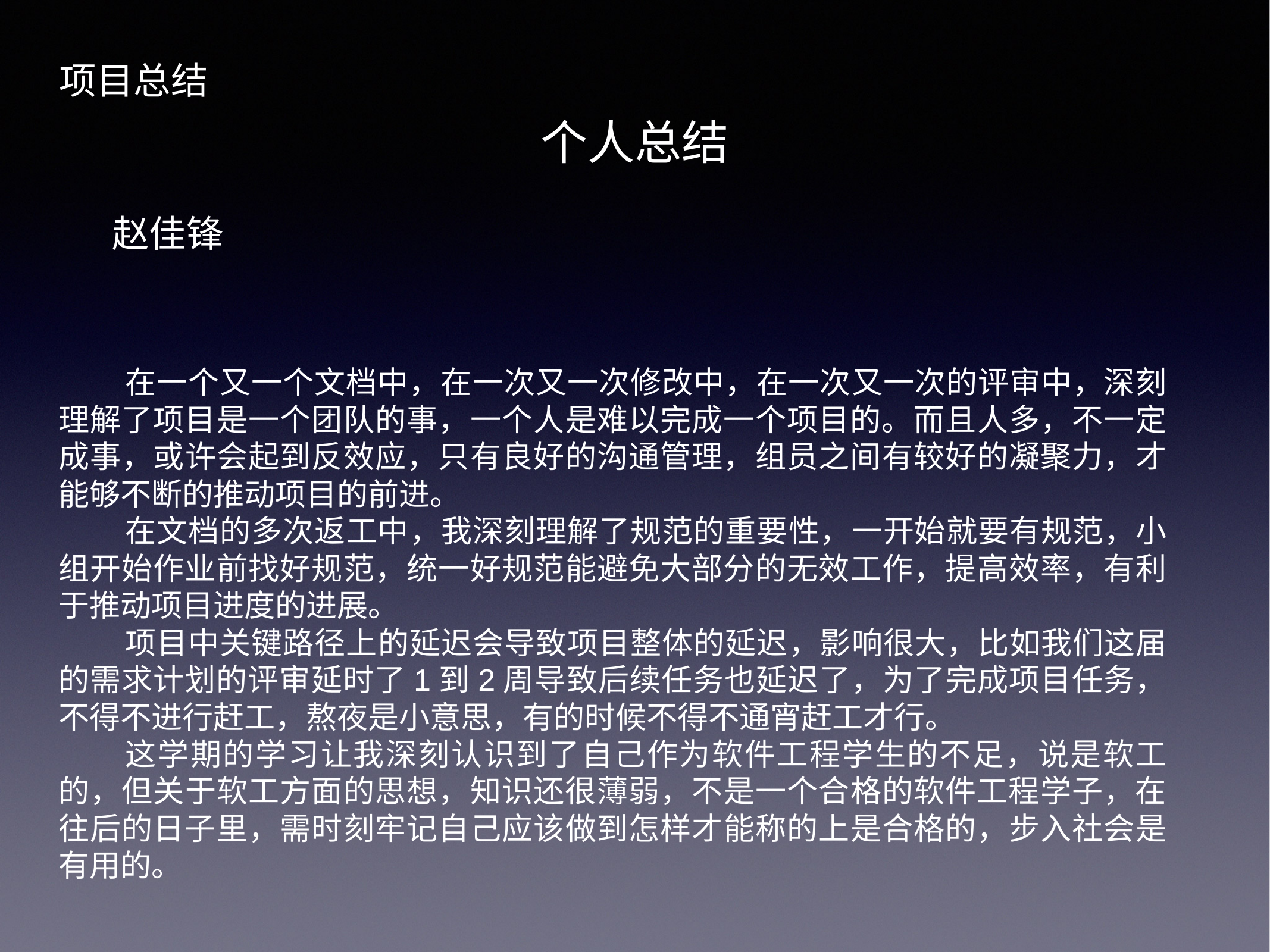

项目总结
个人总结
赵佳锋
在一个又一个文档中，在一次又一次修改中，在一次又一次的评审中，深刻理解了项目是一个团队的事，一个人是难以完成一个项目的。而且人多，不一定成事，或许会起到反效应，只有良好的沟通管理，组员之间有较好的凝聚力，才能够不断的推动项目的前进。
在文档的多次返工中，我深刻理解了规范的重要性，一开始就要有规范，小组开始作业前找好规范，统一好规范能避免大部分的无效工作，提高效率，有利于推动项目进度的进展。
项目中关键路径上的延迟会导致项目整体的延迟，影响很大，比如我们这届的需求计划的评审延时了1到2周导致后续任务也延迟了，为了完成项目任务，不得不进行赶工，熬夜是小意思，有的时候不得不通宵赶工才行。
这学期的学习让我深刻认识到了自己作为软件工程学生的不足，说是软工的，但关于软工方面的思想，知识还很薄弱，不是一个合格的软件工程学子，在往后的日子里，需时刻牢记自己应该做到怎样才能称的上是合格的，步入社会是有用的。